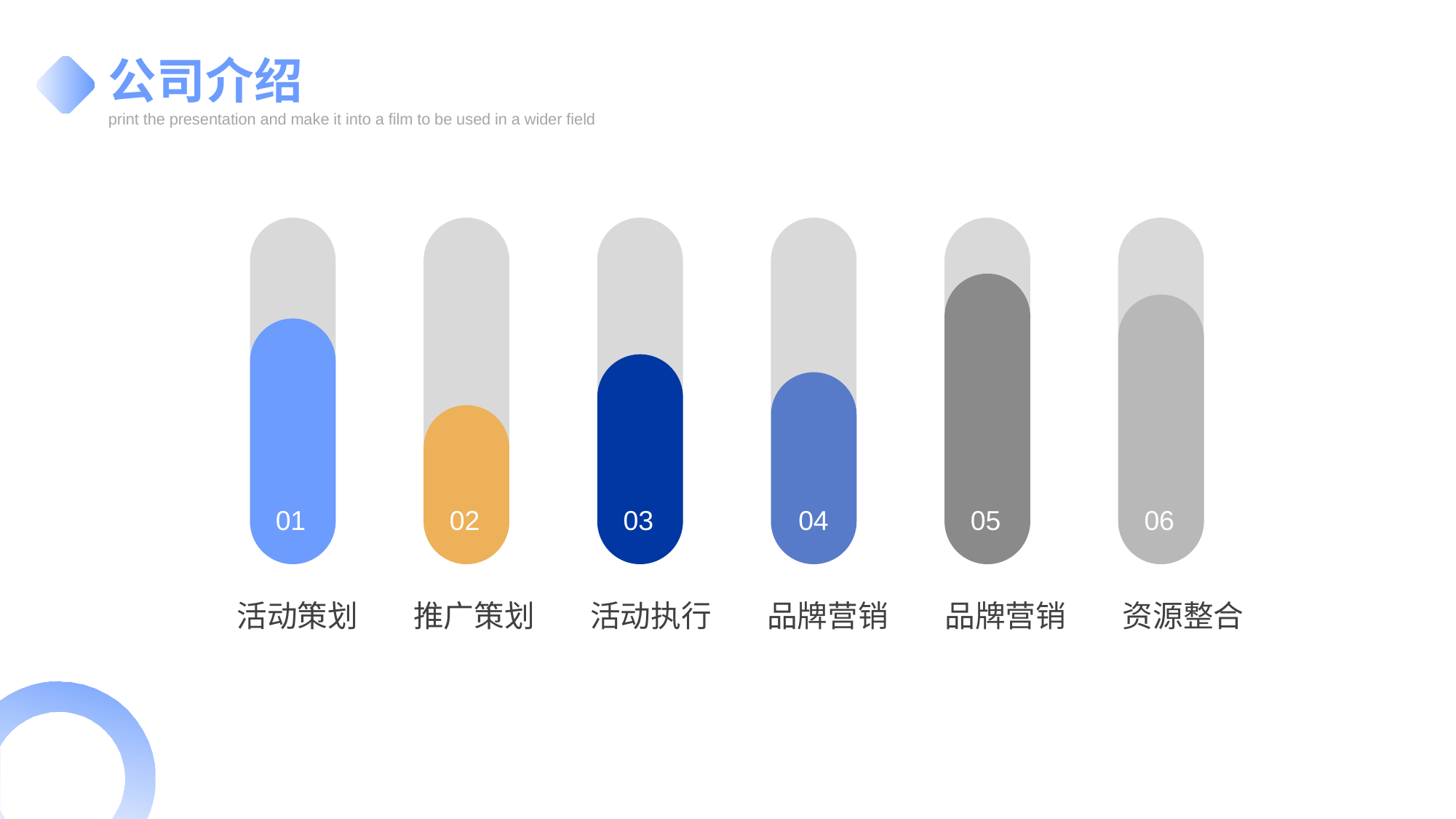

公司介绍
print the presentation and make it into a film to be used in a wider field

01
02
03
04
05
06
活动策划

推广策划

活动执行

品牌营销

品牌营销

资源整合